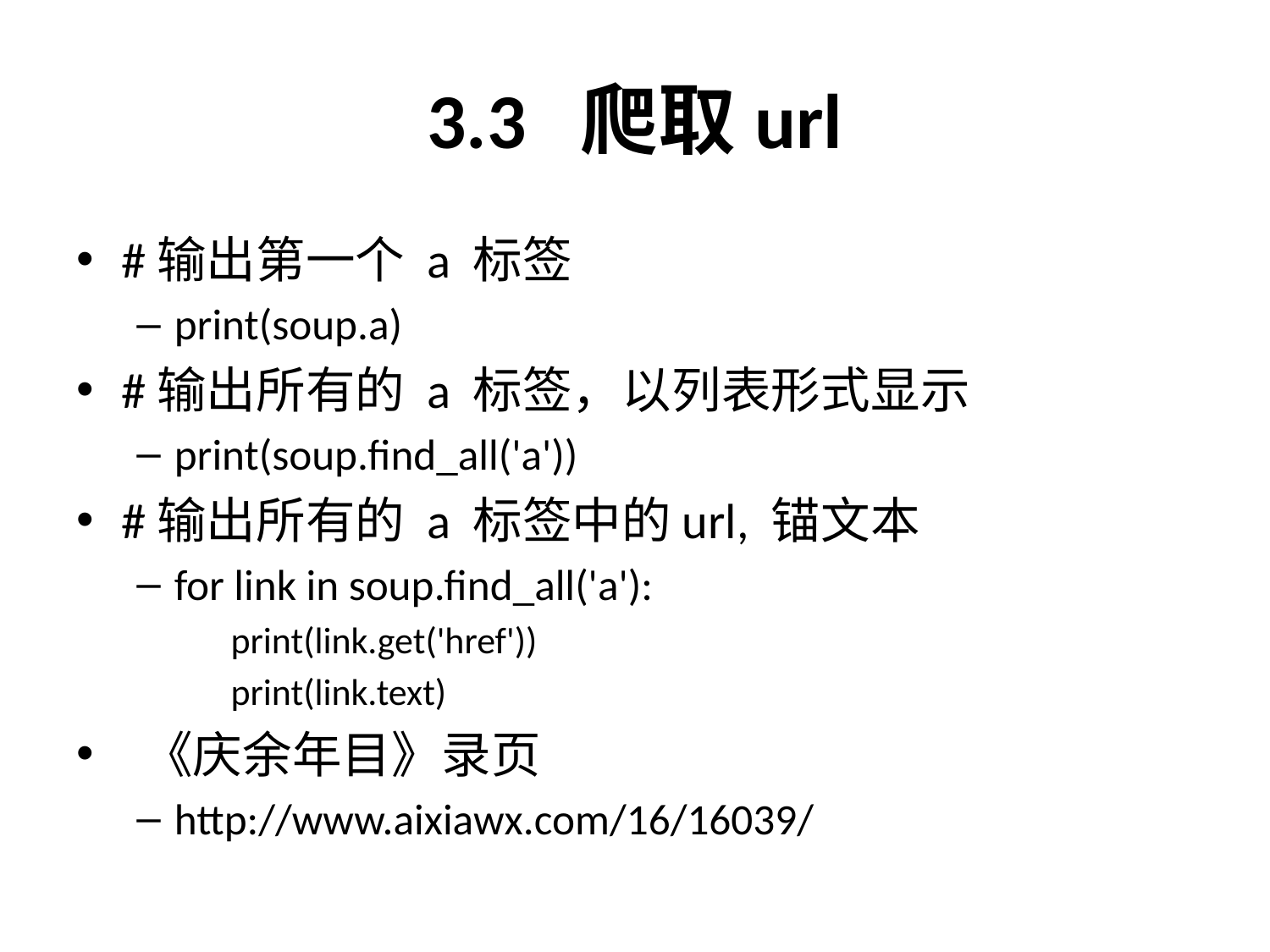

# 3.3  爬取url
#输出第一个 a 标签
print(soup.a)
#输出所有的 a 标签，以列表形式显示
print(soup.find_all('a'))
#输出所有的 a 标签中的url, 锚文本
for link in soup.find_all('a'):
    print(link.get('href'))
    print(link.text)
 《庆余年目》录页
http://www.aixiawx.com/16/16039/